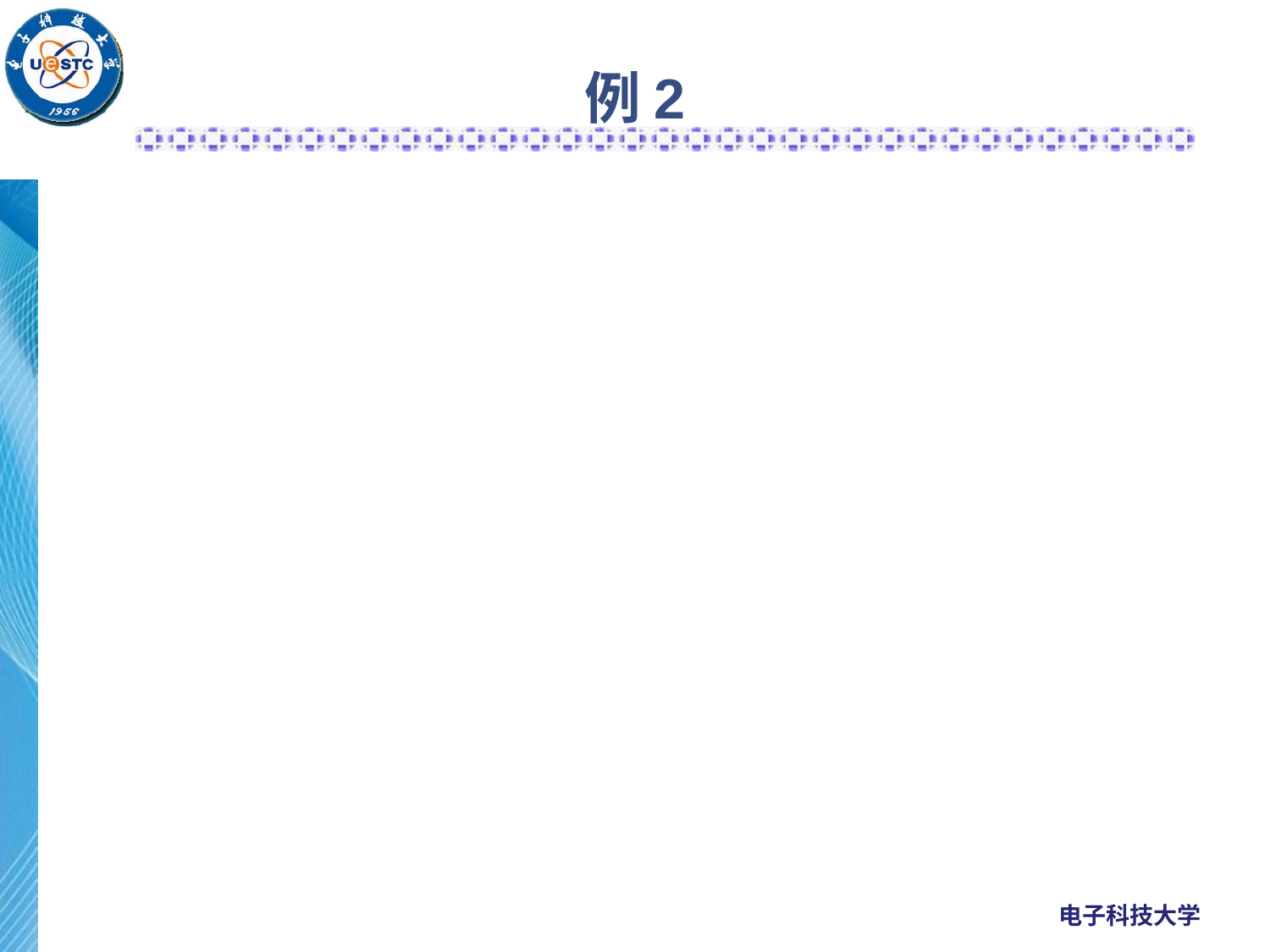

# 例2
某工厂有一个可以存放设备的仓库，总共可以存放8台设备。生产部门生产的每一台设备都必须入库，销售部门可以从仓库中提出设备供应客户。设备出/入库需要借助运输工具，现只有一套运输工具，每次只能运一台设备
请设计生产部门和销售部门进程。